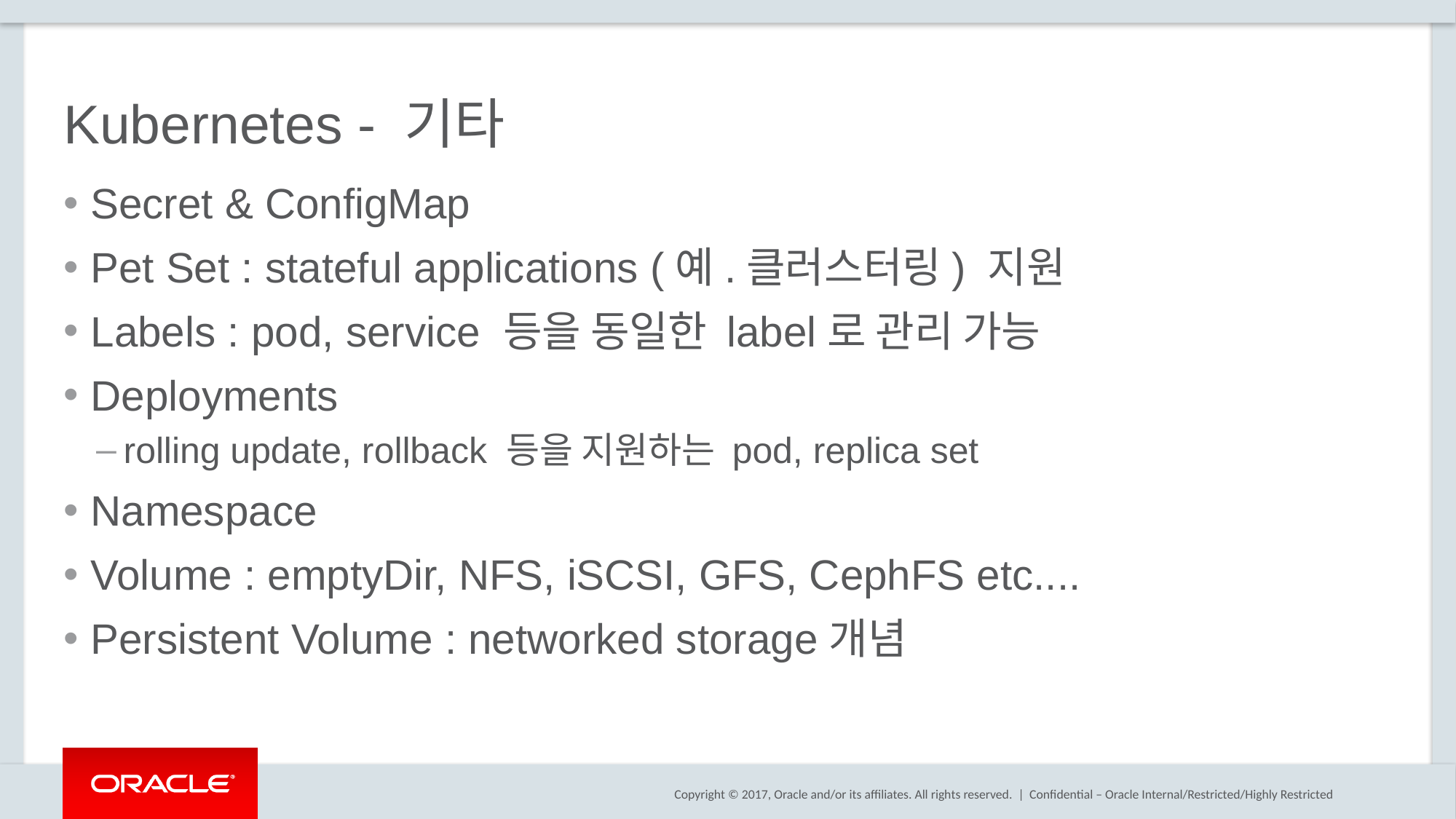

# Kubernetes - 기타
Secret & ConfigMap
Pet Set : stateful applications (예.클러스터링) 지원
Labels : pod, service 등을 동일한 label로 관리 가능
Deployments
rolling update, rollback 등을 지원하는 pod, replica set
Namespace
Volume : emptyDir, NFS, iSCSI, GFS, CephFS etc....
Persistent Volume : networked storage개념

Confidential – Oracle Internal/Restricted/Highly Restricted
29